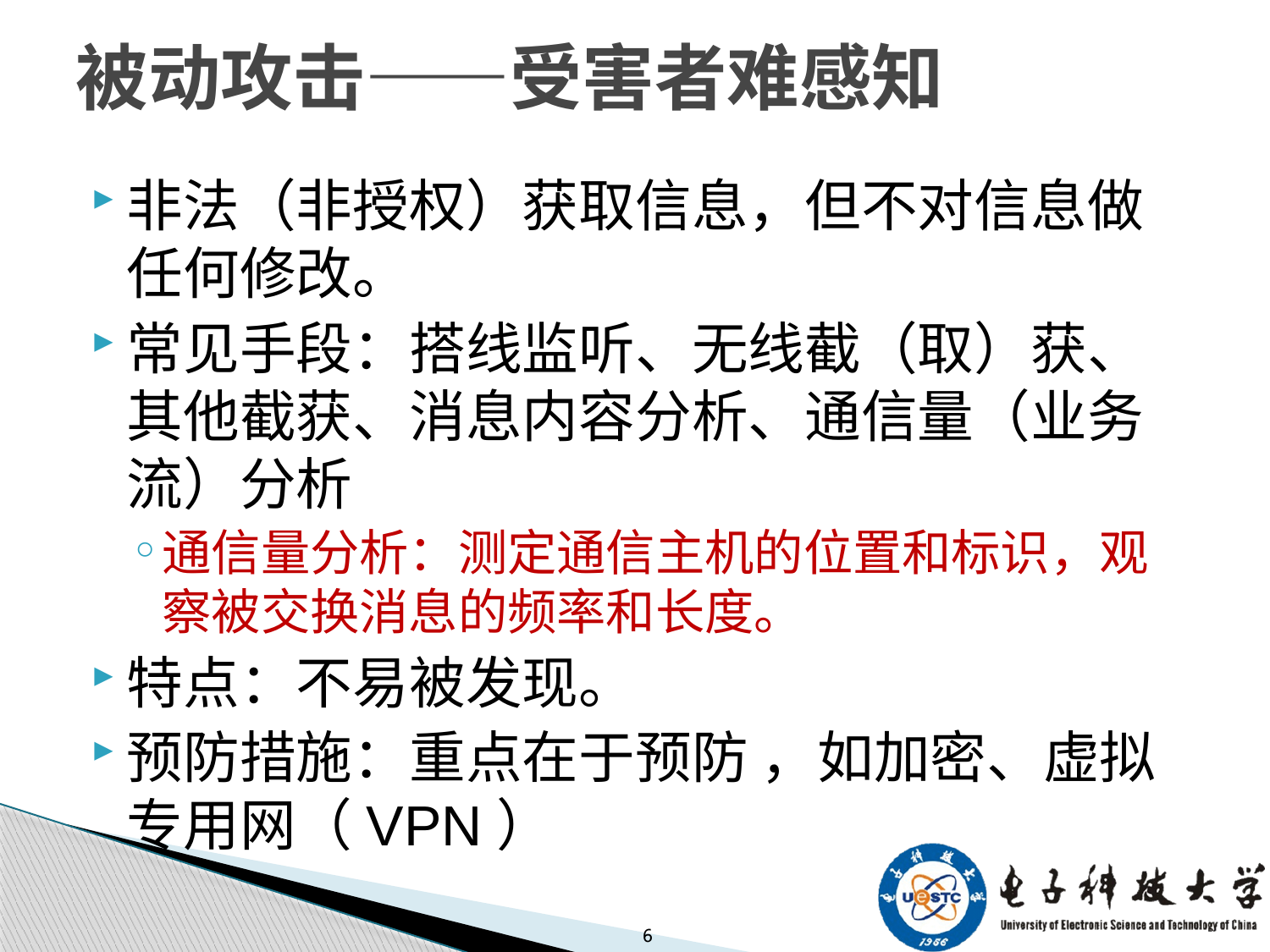

# 被动攻击——受害者难感知
非法（非授权）获取信息，但不对信息做任何修改。
常见手段：搭线监听、无线截（取）获、其他截获、消息内容分析、通信量（业务流）分析
通信量分析：测定通信主机的位置和标识，观察被交换消息的频率和长度。
特点：不易被发现。
预防措施：重点在于预防 ，如加密、虚拟专用网（VPN）
6